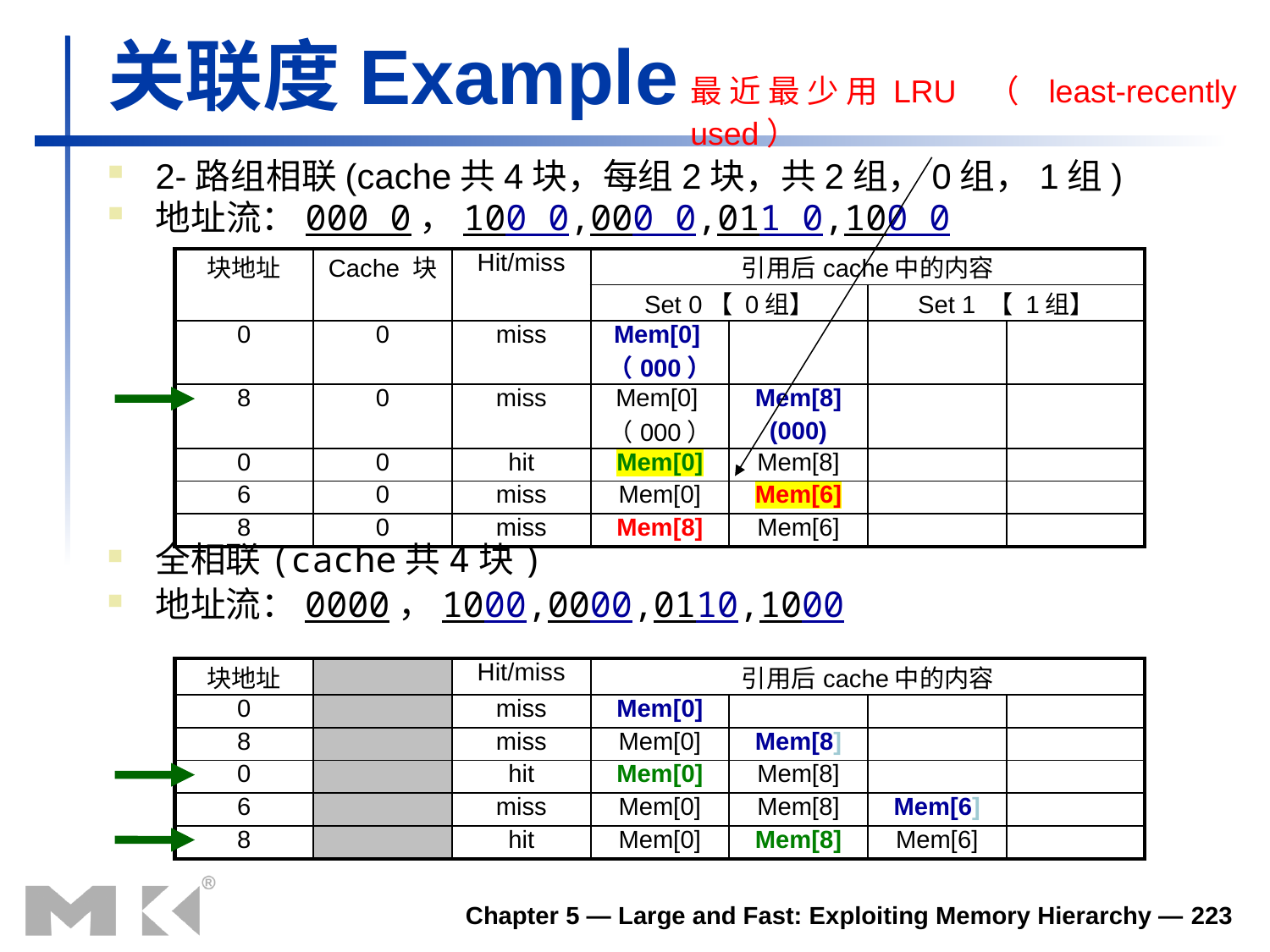

# 关联度Example
最近最少用LRU （ least-recently used）
2-路组相联(cache共4块，每组2块，共2组，0组，1组)
地址流：000 0，100 0,000 0,011 0,100 0
| 块地址 | Cache 块 | Hit/miss | 引用后cache中的内容 |  |  |  |
| --- | --- | --- | --- | --- | --- | --- |
|  |  |  | Set 0【 0组】 |  | Set 1 【 1组】 |  |
| 0 | 0 | miss | Mem[0]（000） |  |  |  |
| 8 | 0 | miss | Mem[0]（000） | Mem[8] (000) |  |  |
| 0 | 0 | hit | Mem[0] | Mem[8] |  |  |
| 6 | 0 | miss | Mem[0] | Mem[6] |  |  |
| 8 | 0 | miss | Mem[8] | Mem[6] |  |  |

全相联(cache共4块)
地址流：0000，1000,0000,0110,1000
| 块地址 |  | Hit/miss | 引用后cache中的内容 |  |  |  |
| --- | --- | --- | --- | --- | --- | --- |
| 0 |  | miss | Mem[0] |  |  |  |
| 8 |  | miss | Mem[0] | Mem[8] |  |  |
| 0 |  | hit | Mem[0] | Mem[8] |  |  |
| 6 |  | miss | Mem[0] | Mem[8] | Mem[6] |  |
| 8 |  | hit | Mem[0] | Mem[8] | Mem[6] |  |

Chapter 5 — Large and Fast: Exploiting Memory Hierarchy — 223